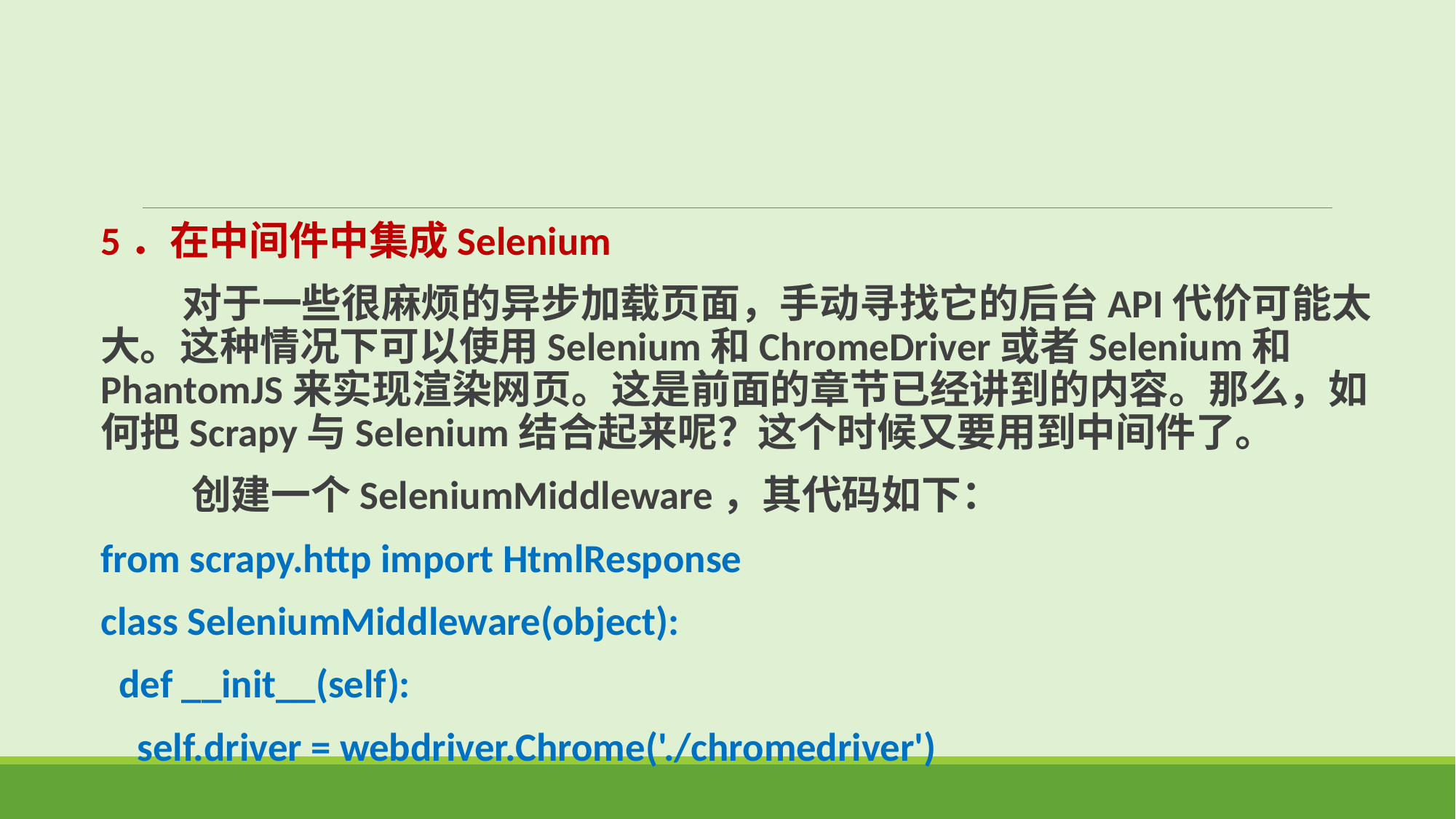

5．在中间件中集成Selenium
        对于一些很麻烦的异步加载页面，手动寻找它的后台API代价可能太大。这种情况下可以使用Selenium和ChromeDriver或者Selenium和PhantomJS来实现渲染网页。这是前面的章节已经讲到的内容。那么，如何把Scrapy与Selenium结合起来呢？这个时候又要用到中间件了。
         创建一个SeleniumMiddleware，其代码如下：
from scrapy.http import HtmlResponse
class SeleniumMiddleware(object):
  def __init__(self):
    self.driver = webdriver.Chrome('./chromedriver')